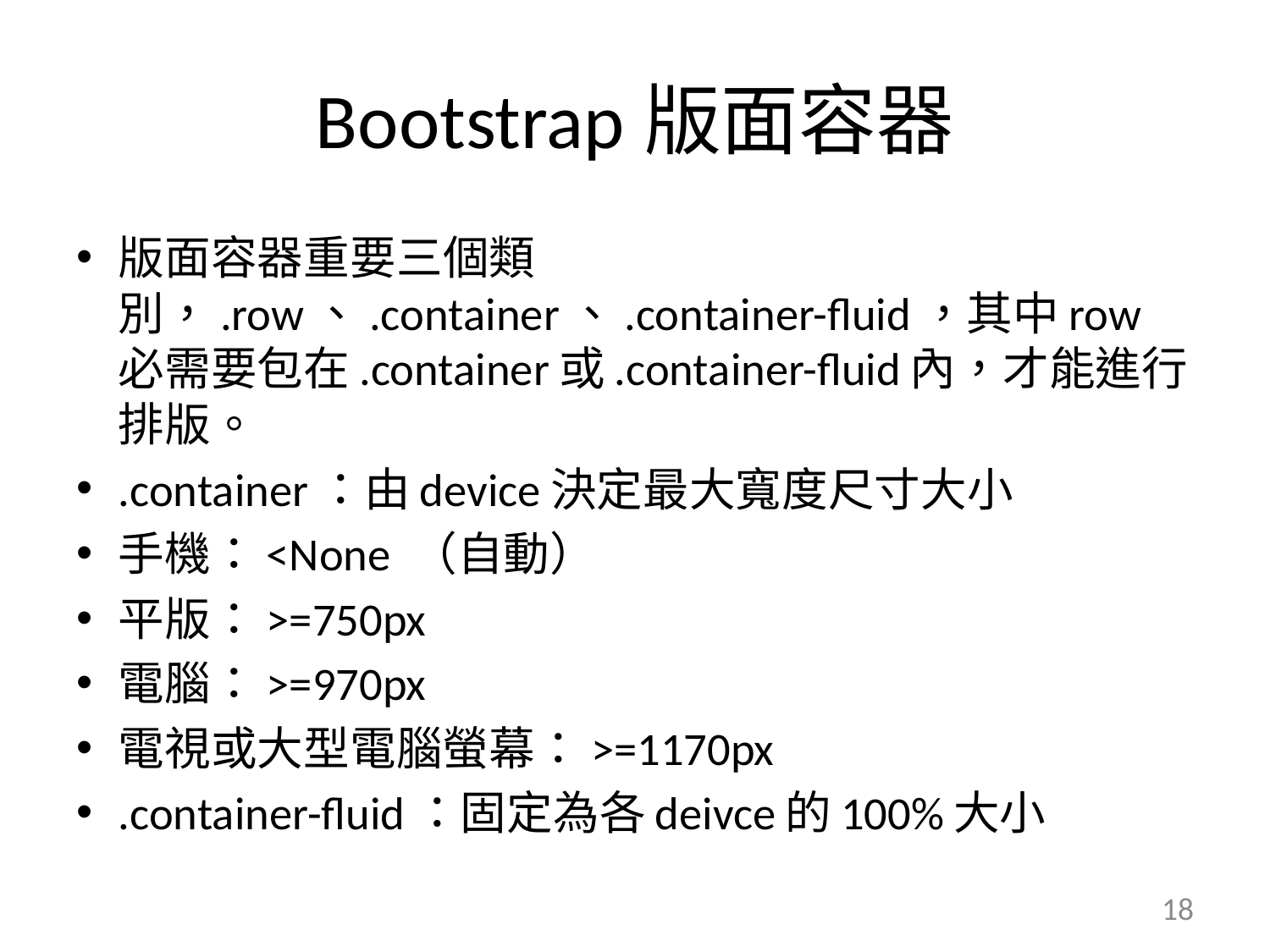

# Bootstrap版面容器
版面容器重要三個類別，.row、.container、.container-fluid，其中row必需要包在.container或.container-fluid內，才能進行排版。
.container：由device決定最大寬度尺寸大小
手機：<None （自動）
平版：>=750px
電腦：>=970px
電視或大型電腦螢幕：>=1170px
.container-fluid：固定為各deivce的100%大小
18